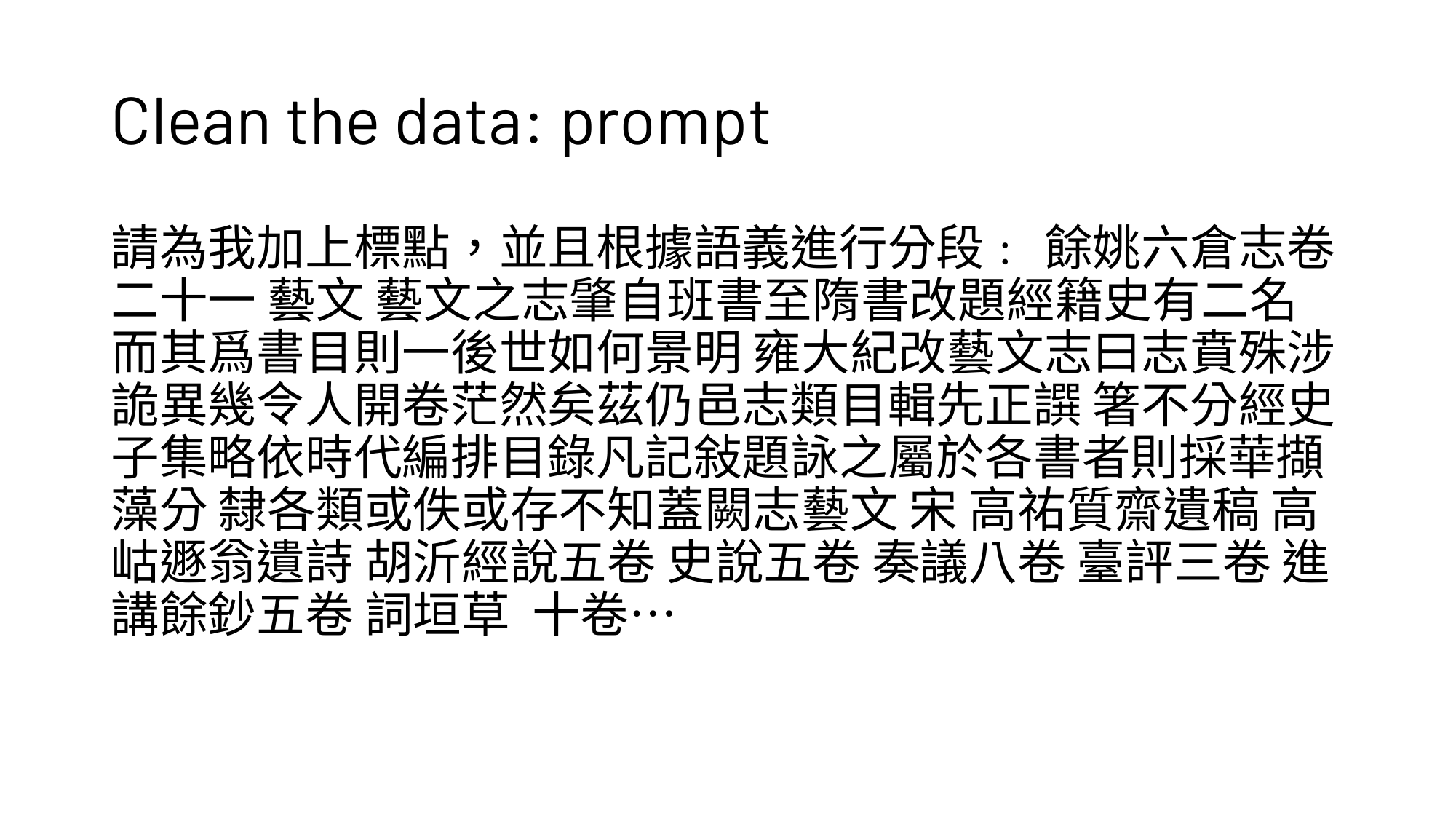

# Clean the data: prompt
請為我加上標點，並且根據語義進行分段:  餘姚六倉志卷二十一 藝文 藝文之志肇自班書至隋書改題經籍史有二名而其爲書目則一後世如何景明 雍大紀改藝文志曰志賁殊涉詭異幾令人開卷茫然矣茲仍邑志類目輯先正譔 箸不分經史子集略依時代編排目錄凡記敍題詠之屬於各書者則採華擷藻分 隸各類或佚或存不知蓋闕志藝文 宋 高祐質齋遺稿 高岵遯翁遺詩 胡沂經說五卷 史說五卷 奏議八卷 臺評三卷 進講餘鈔五卷 詞垣草  十卷…